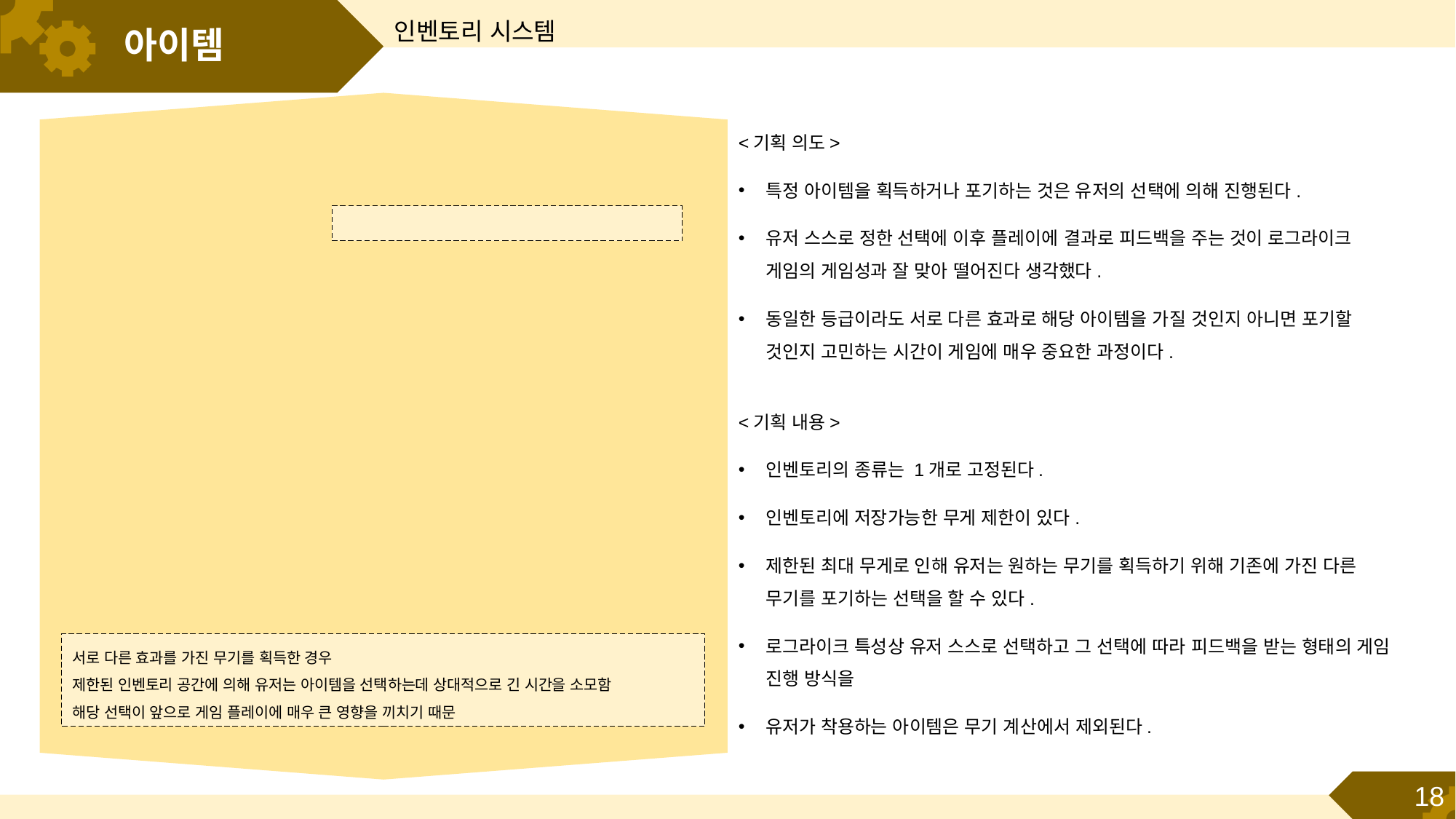

인벤토리 시스템
# 아이템

<기획 의도>
특정 아이템을 획득하거나 포기하는 것은 유저의 선택에 의해 진행된다.
유저 스스로 정한 선택에 이후 플레이에 결과로 피드백을 주는 것이 로그라이크 게임의 게임성과 잘 맞아 떨어진다 생각했다.
동일한 등급이라도 서로 다른 효과로 해당 아이템을 가질 것인지 아니면 포기할 것인지 고민하는 시간이 게임에 매우 중요한 과정이다.

<기획 내용>
인벤토리의 종류는 1개로 고정된다.
인벤토리에 저장가능한 무게 제한이 있다.
제한된 최대 무게로 인해 유저는 원하는 무기를 획득하기 위해 기존에 가진 다른 무기를 포기하는 선택을 할 수 있다.
로그라이크 특성상 유저 스스로 선택하고 그 선택에 따라 피드백을 받는 형태의 게임 진행 방식을
유저가 착용하는 아이템은 무기 계산에서 제외된다.

서로 다른 효과를 가진 무기를 획득한 경우
제한된 인벤토리 공간에 의해 유저는 아이템을 선택하는데 상대적으로 긴 시간을 소모함
해당 선택이 앞으로 게임 플레이에 매우 큰 영향을 끼치기 때문
18